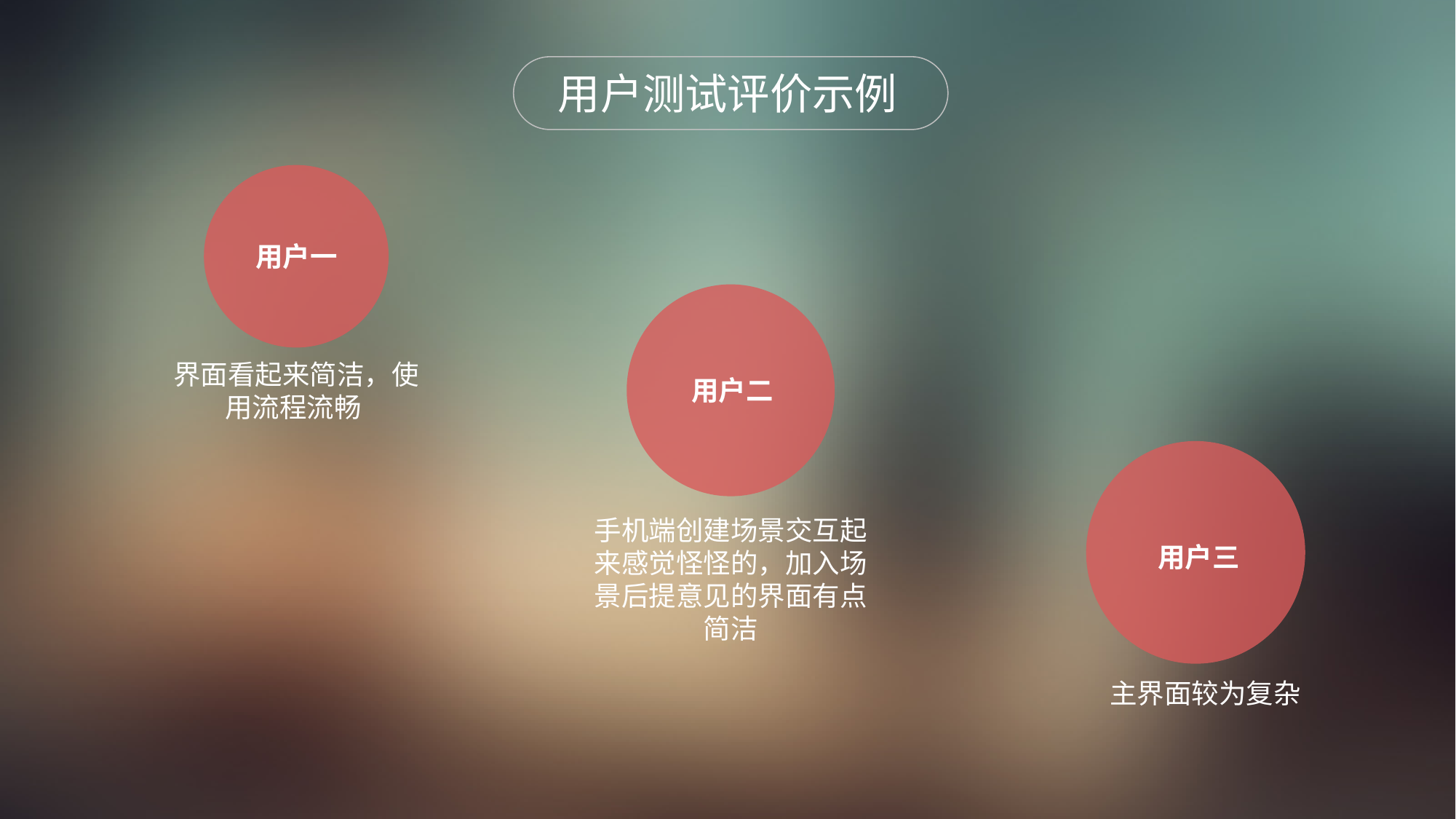

用户测试评价示例

用户一
界面看起来简洁，使用流程流畅

用户二
手机端创建场景交互起来感觉怪怪的，加入场景后提意见的界面有点简洁

用户三
主界面较为复杂